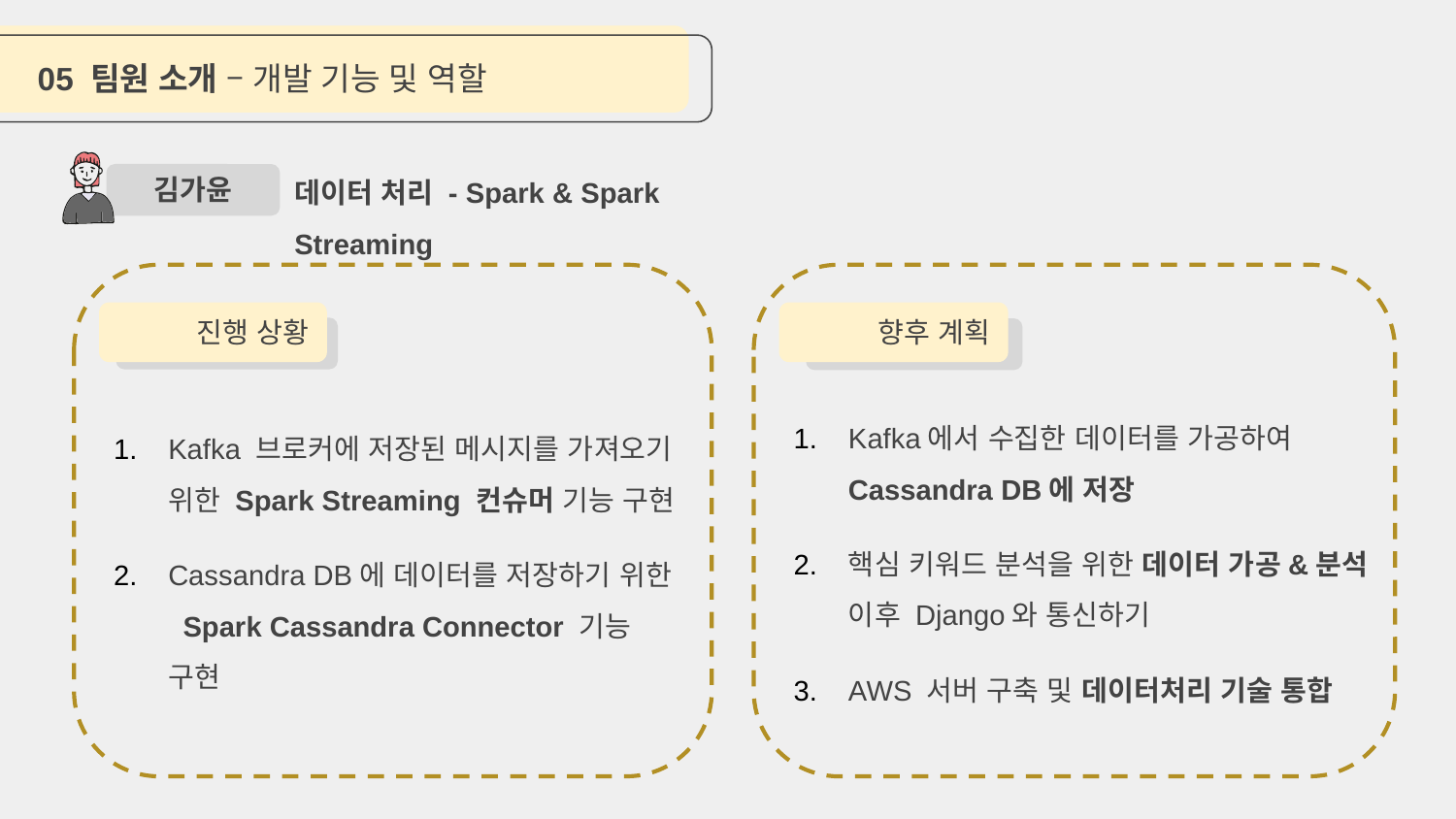

05 팀원 소개 – 개발 기능 및 역할
데이터 처리 - Spark & Spark Streaming

김가윤

진행 상황

Kafka 브로커에 저장된 메시지를 가져오기 위한 Spark Streaming 컨슈머 기능 구현
Cassandra DB에 데이터를 저장하기 위한  Spark Cassandra Connector 기능 구현

향후 계획

Kafka에서 수집한 데이터를 가공하여    Cassandra DB에 저장
핵심 키워드 분석을 위한 데이터 가공&분석  이후 Django와 통신하기
AWS 서버 구축 및 데이터처리 기술 통합